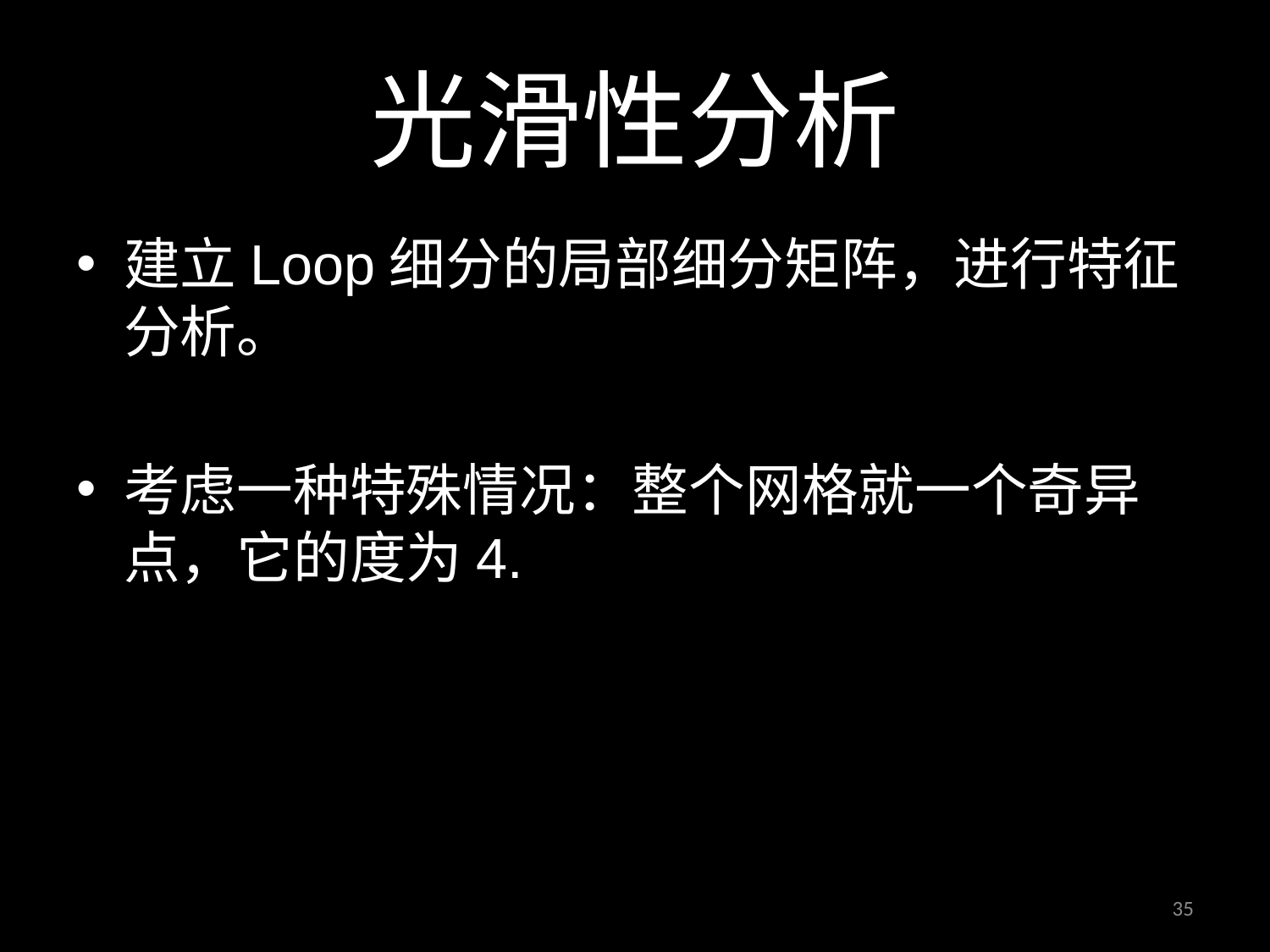

# 光滑性分析
建立Loop细分的局部细分矩阵，进行特征分析。

考虑一种特殊情况：整个网格就一个奇异点，它的度为4.
35